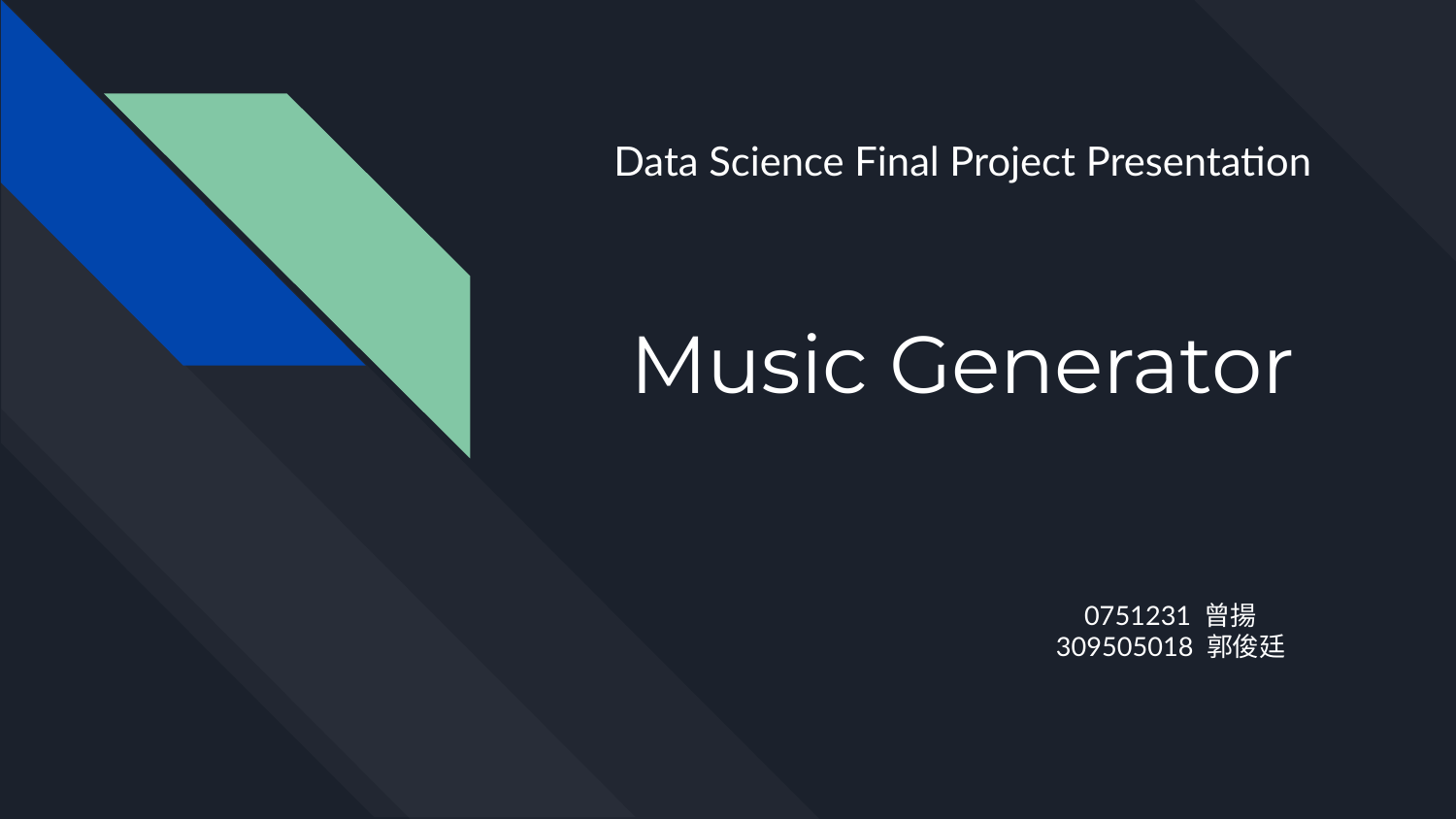

Data Science Final Project Presentation
# Music Generator
0751231 曾揚
309505018 郭俊廷